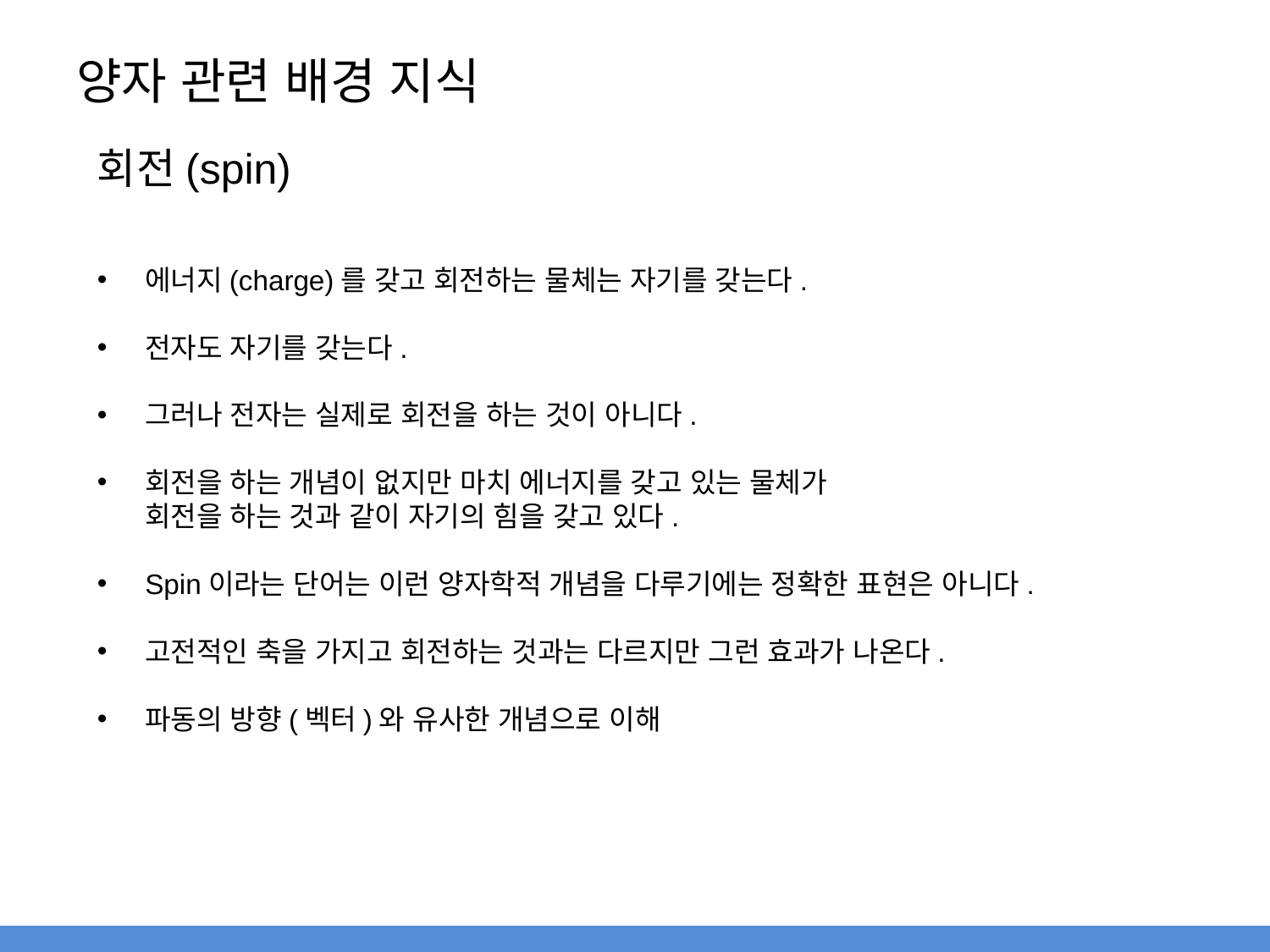

# 양자 관련 배경 지식
회전(spin)
에너지(charge)를 갖고 회전하는 물체는 자기를 갖는다.

전자도 자기를 갖는다.

그러나 전자는 실제로 회전을 하는 것이 아니다.

회전을 하는 개념이 없지만 마치 에너지를 갖고 있는 물체가
회전을 하는 것과 같이 자기의 힘을 갖고 있다.

Spin이라는 단어는 이런 양자학적 개념을 다루기에는 정확한 표현은 아니다.

고전적인 축을 가지고 회전하는 것과는 다르지만 그런 효과가 나온다.

파동의 방향(벡터)와 유사한 개념으로 이해